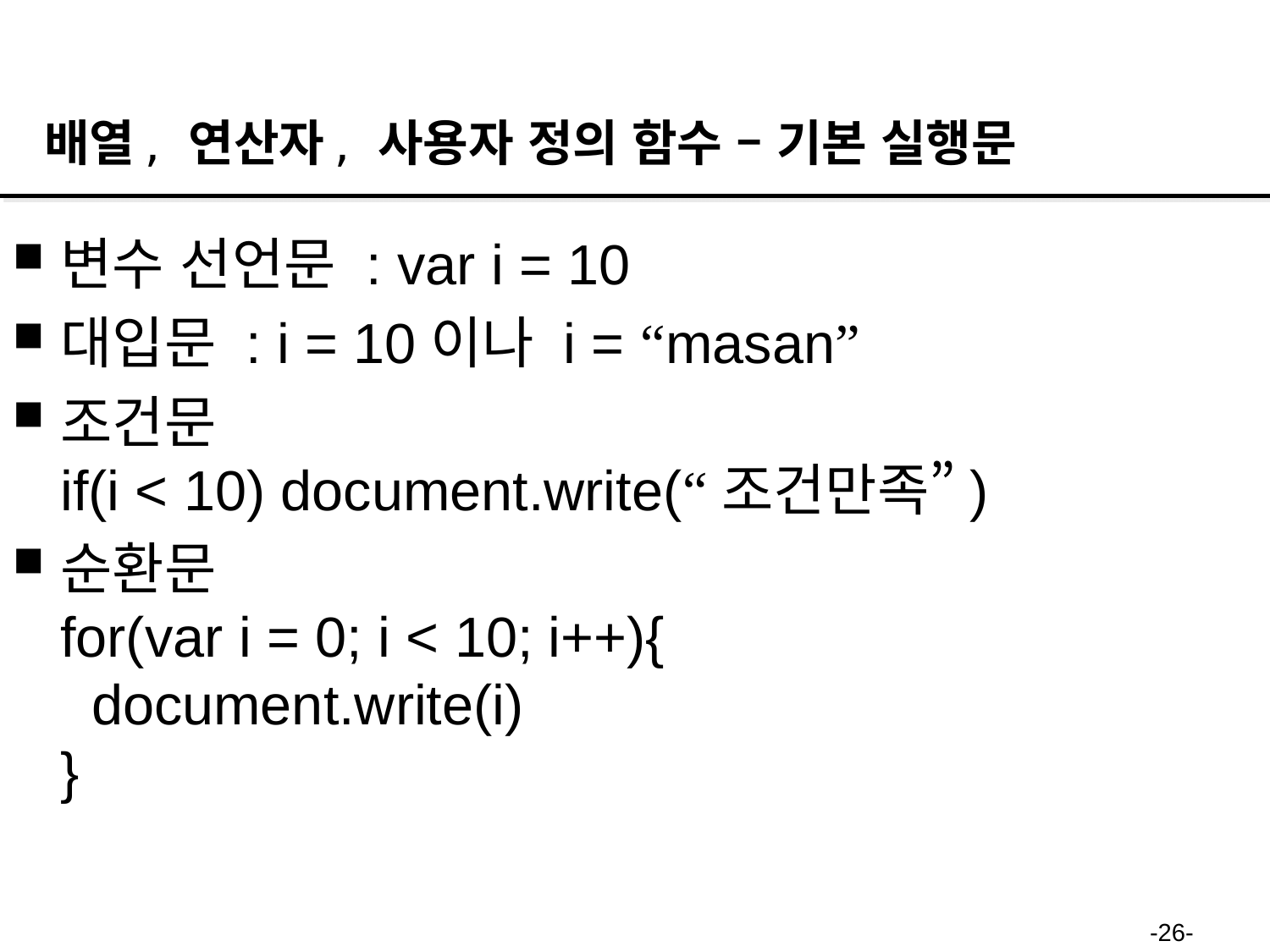

배열, 연산자, 사용자 정의 함수 – 기본 실행문
변수 선언문 : var i = 10
대입문 : i = 10이나 i = “masan”
조건문
if(i < 10) document.write(“조건만족”)
순환문
for(var i = 0; i < 10; i++){
  document.write(i)
}
-26-